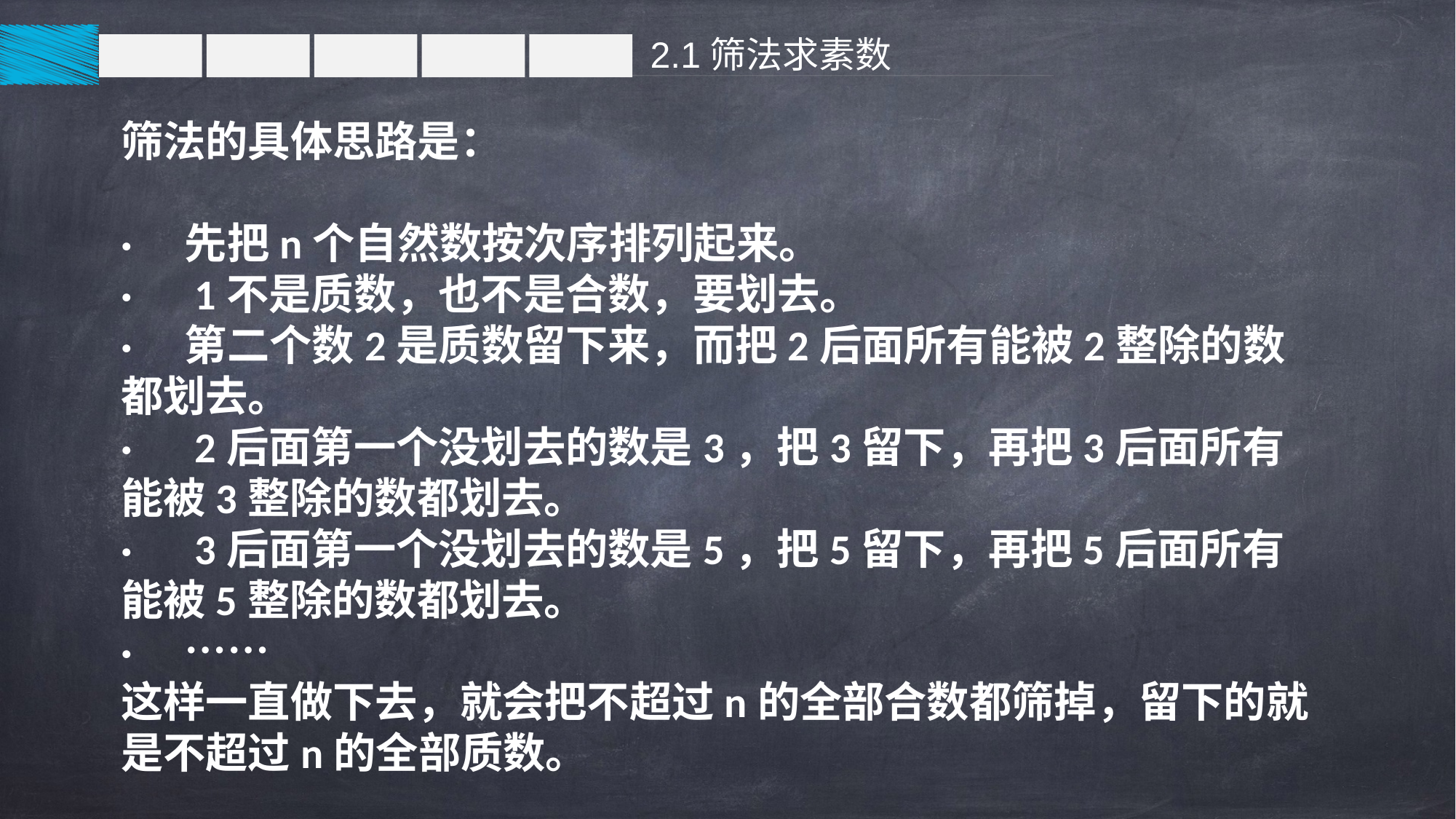

2.1筛法求素数

筛法的具体思路是：

·　先把n个自然数按次序排列起来。
·　1不是质数，也不是合数，要划去。
·　第二个数2是质数留下来，而把2后面所有能被2整除的数都划去。
·　2后面第一个没划去的数是3，把3留下，再把3后面所有能被3整除的数都划去。
·　3后面第一个没划去的数是5，把5留下，再把5后面所有能被5整除的数都划去。
·　……
这样一直做下去，就会把不超过n的全部合数都筛掉，留下的就是不超过n的全部质数。